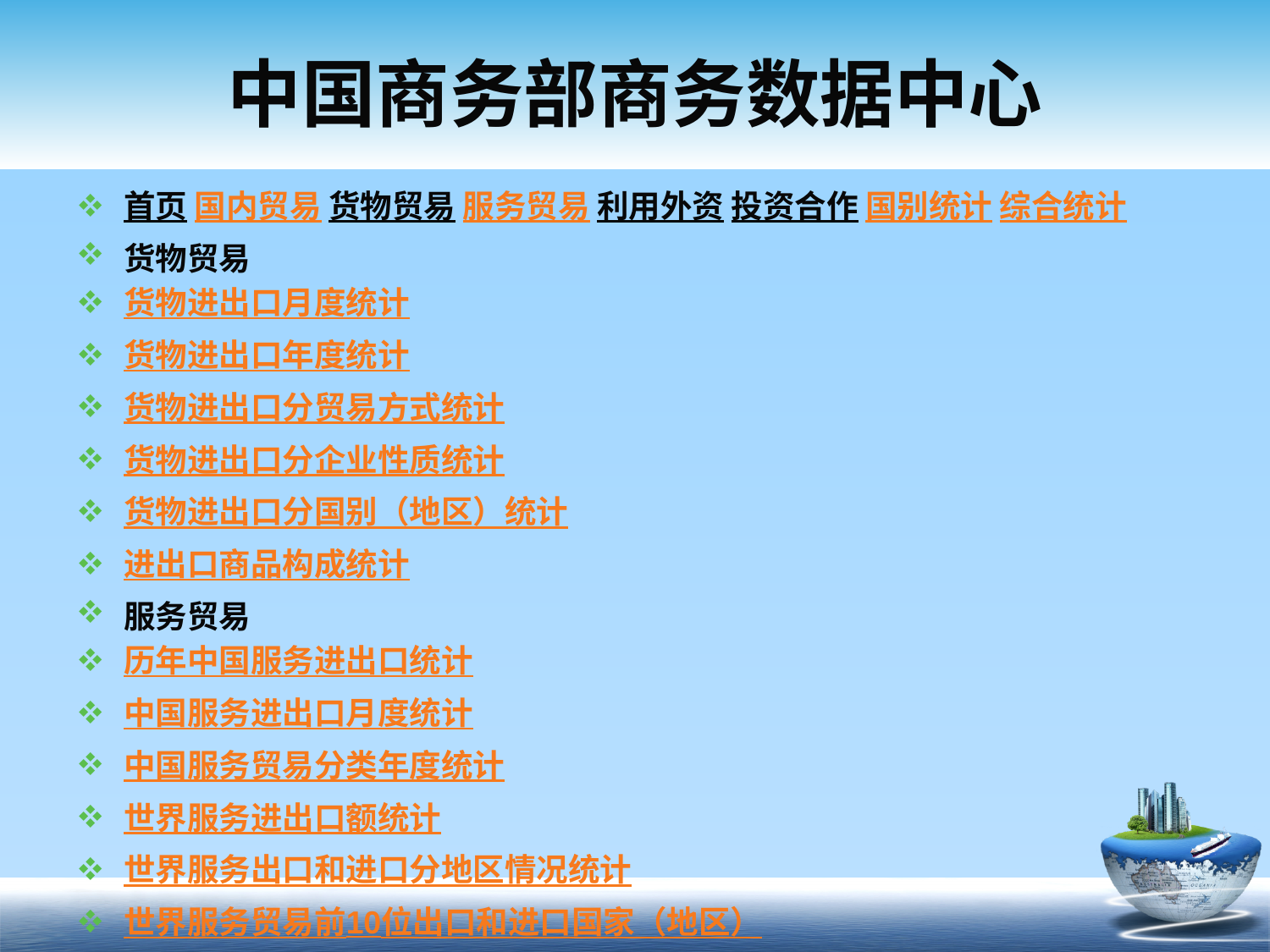

# 中国商务部商务数据中心
首页 国内贸易 货物贸易 服务贸易 利用外资 投资合作 国别统计 综合统计
货物贸易
货物进出口月度统计
货物进出口年度统计
货物进出口分贸易方式统计
货物进出口分企业性质统计
货物进出口分国别（地区）统计
进出口商品构成统计
服务贸易
历年中国服务进出口统计
中国服务进出口月度统计
中国服务贸易分类年度统计
世界服务进出口额统计
世界服务出口和进口分地区情况统计
世界服务贸易前10位出口和进口国家（地区）